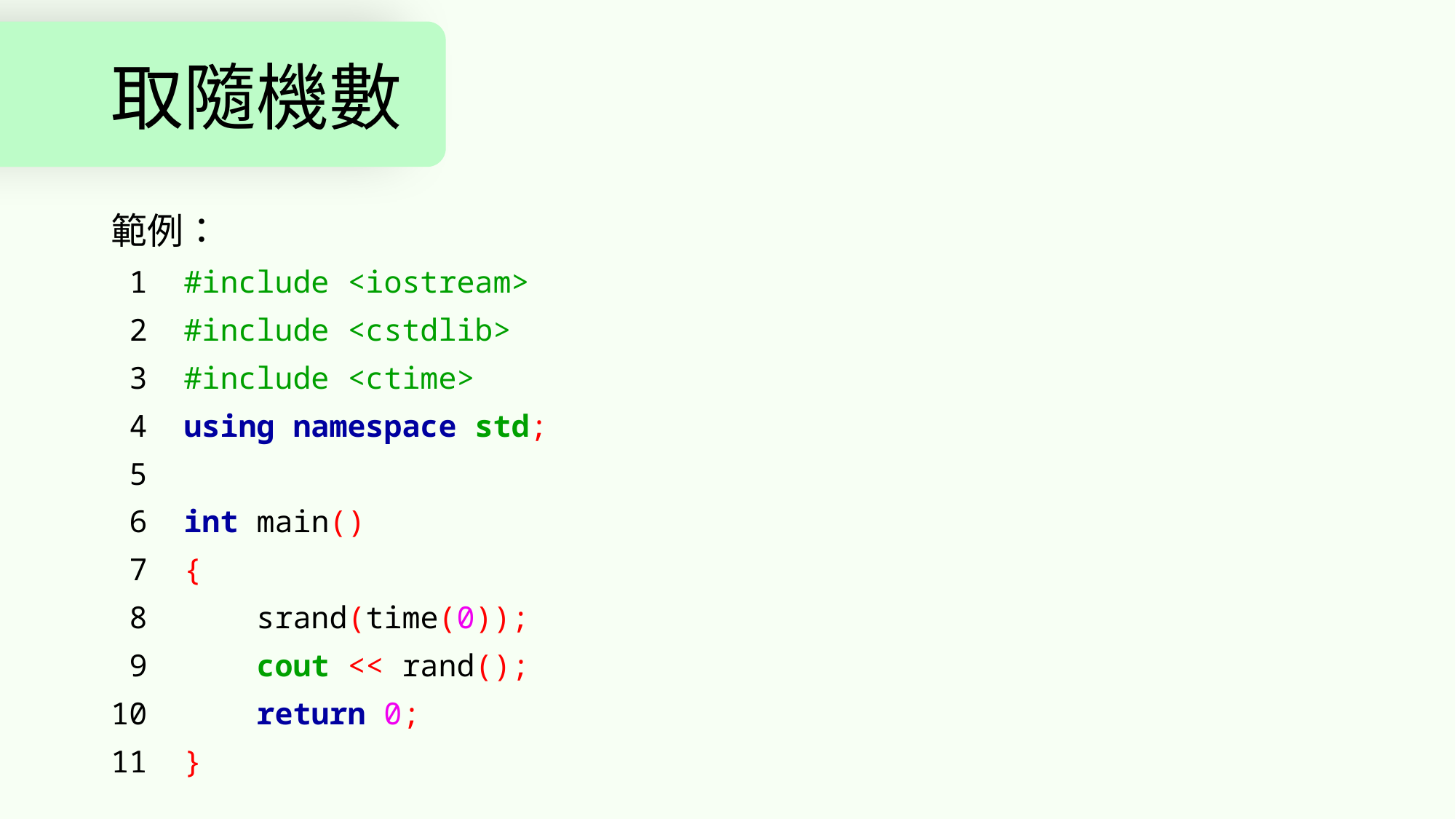

# 取隨機數
範例：
 1  #include <iostream>
 2  #include <cstdlib>
 3  #include <ctime>
 4  using namespace std;
 5
 6  int main()
 7  {
 8      srand(time(0));
 9      cout << rand();
10      return 0;
11  }